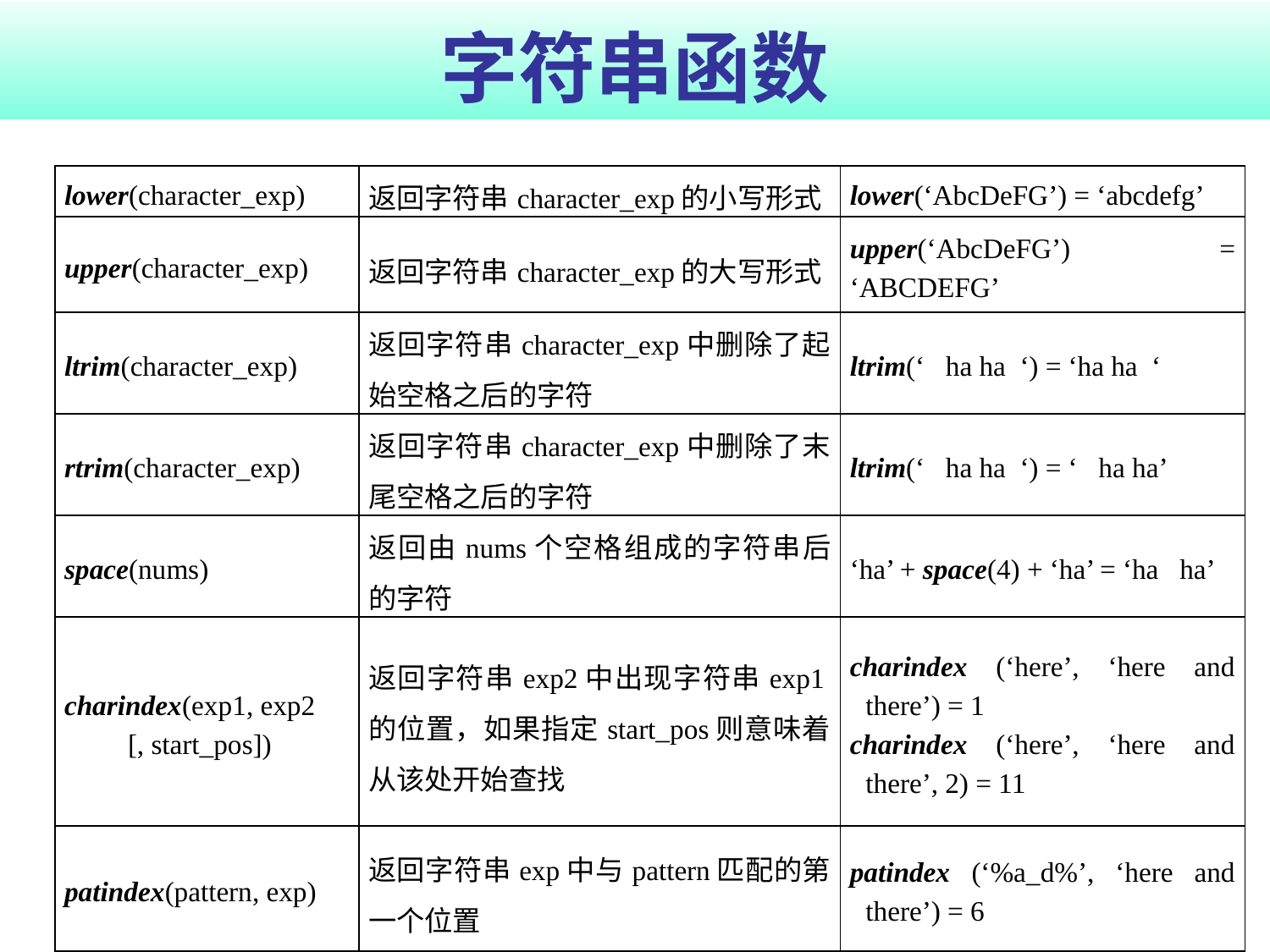

# 字符串函数
| lower(character\_exp) | 返回字符串character\_exp的小写形式 | lower(‘AbcDeFG’) = ‘abcdefg’ |
| --- | --- | --- |
| upper(character\_exp) | 返回字符串character\_exp的大写形式 | upper(‘AbcDeFG’) = ‘ABCDEFG’ |
| ltrim(character\_exp) | 返回字符串character\_exp中删除了起始空格之后的字符 | ltrim(‘ ha ha ‘) = ‘ha ha ‘ |
| rtrim(character\_exp) | 返回字符串character\_exp中删除了末尾空格之后的字符 | ltrim(‘ ha ha ‘) = ‘ ha ha’ |
| space(nums) | 返回由nums个空格组成的字符串后的字符 | ‘ha’ + space(4) + ‘ha’ = ‘ha ha’ |
| charindex(exp1, exp2 [, start\_pos]) | 返回字符串exp2中出现字符串exp1的位置，如果指定start\_pos则意味着从该处开始查找 | charindex (‘here’, ‘here and there’) = 1 charindex (‘here’, ‘here and there’, 2) = 11 |
| patindex(pattern, exp) | 返回字符串exp中与pattern匹配的第一个位置 | patindex (‘%a\_d%’, ‘here and there’) = 6 |